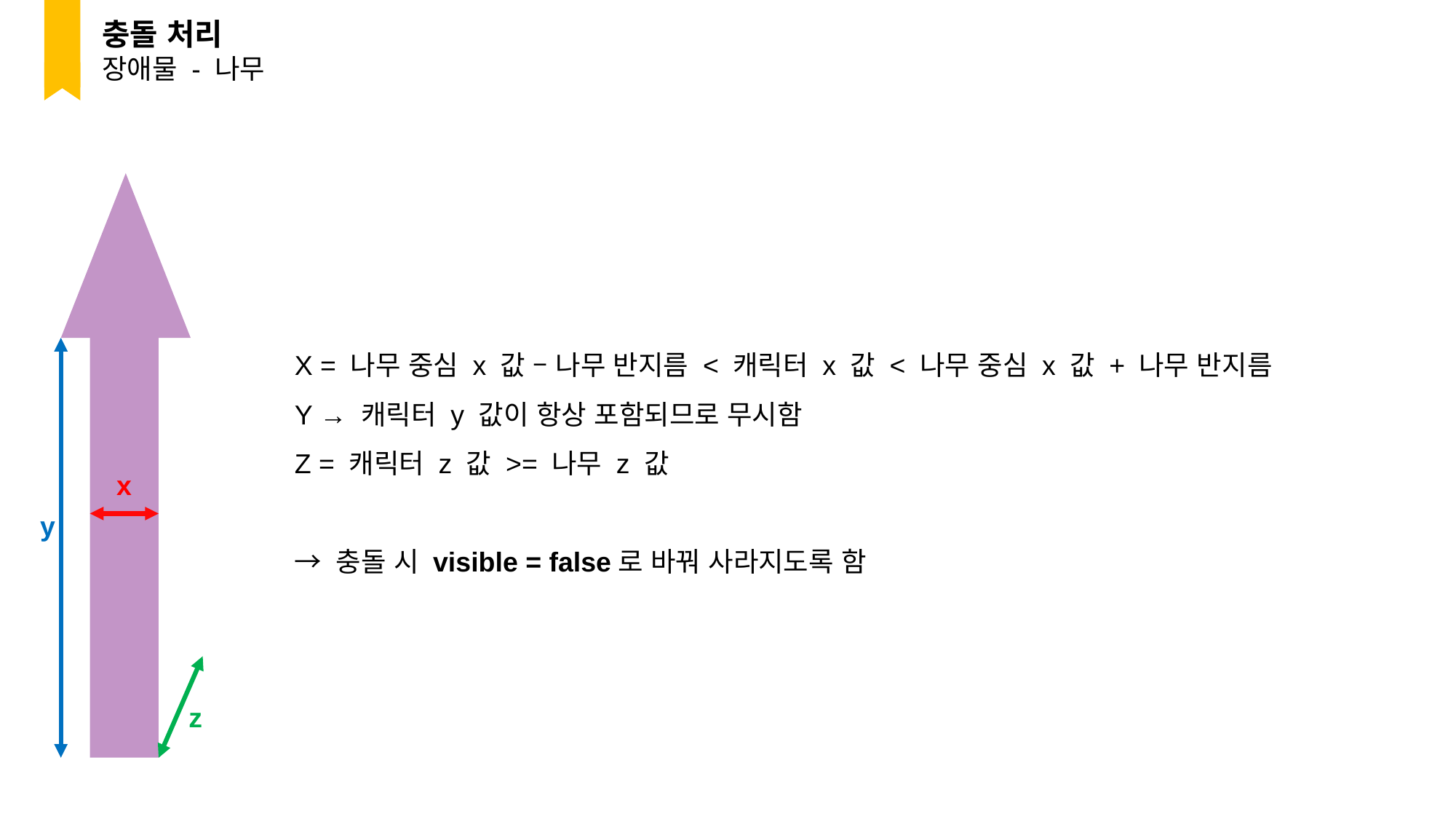

충돌 처리
장애물 - 나무

x
X = 나무 중심 x 값 – 나무 반지름 < 캐릭터 x 값 < 나무 중심 x 값 + 나무 반지름
Y → 캐릭터 y 값이 항상 포함되므로 무시함
Z = 캐릭터 z 값 >= 나무 z 값

→ 충돌 시 visible = false로 바꿔 사라지도록 함
y
z